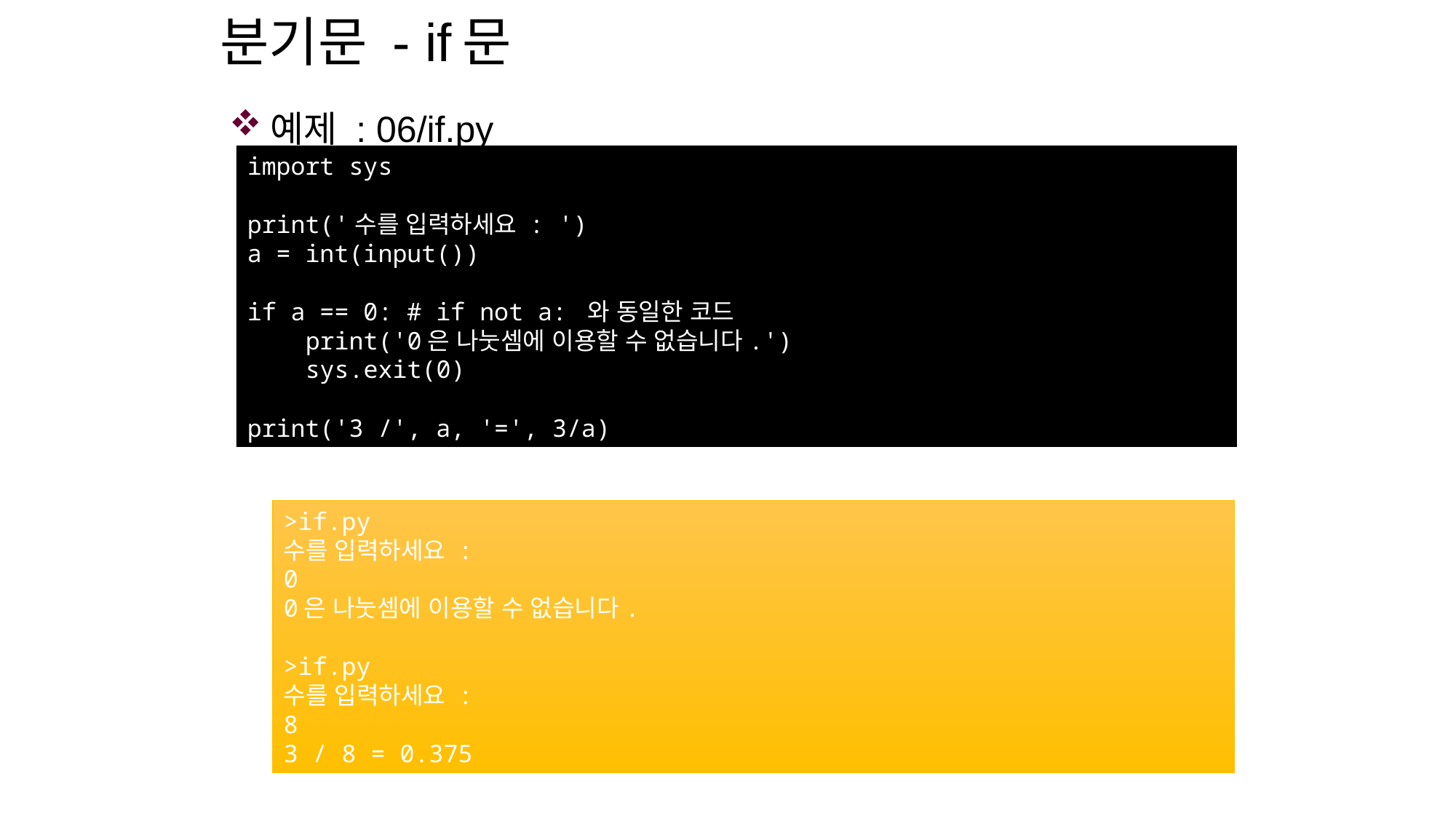

# 분기문 - if문
예제 : 06/if.py

실행 결과
import sys

print('수를 입력하세요 : ')
a = int(input())

if a == 0: # if not a: 와 동일한 코드
    print('0은 나눗셈에 이용할 수 없습니다.')
    sys.exit(0)

print('3 /', a, '=', 3/a)
>if.py
수를 입력하세요 :
0
0은 나눗셈에 이용할 수 없습니다.

>if.py
수를 입력하세요 :
8
3 / 8 = 0.375